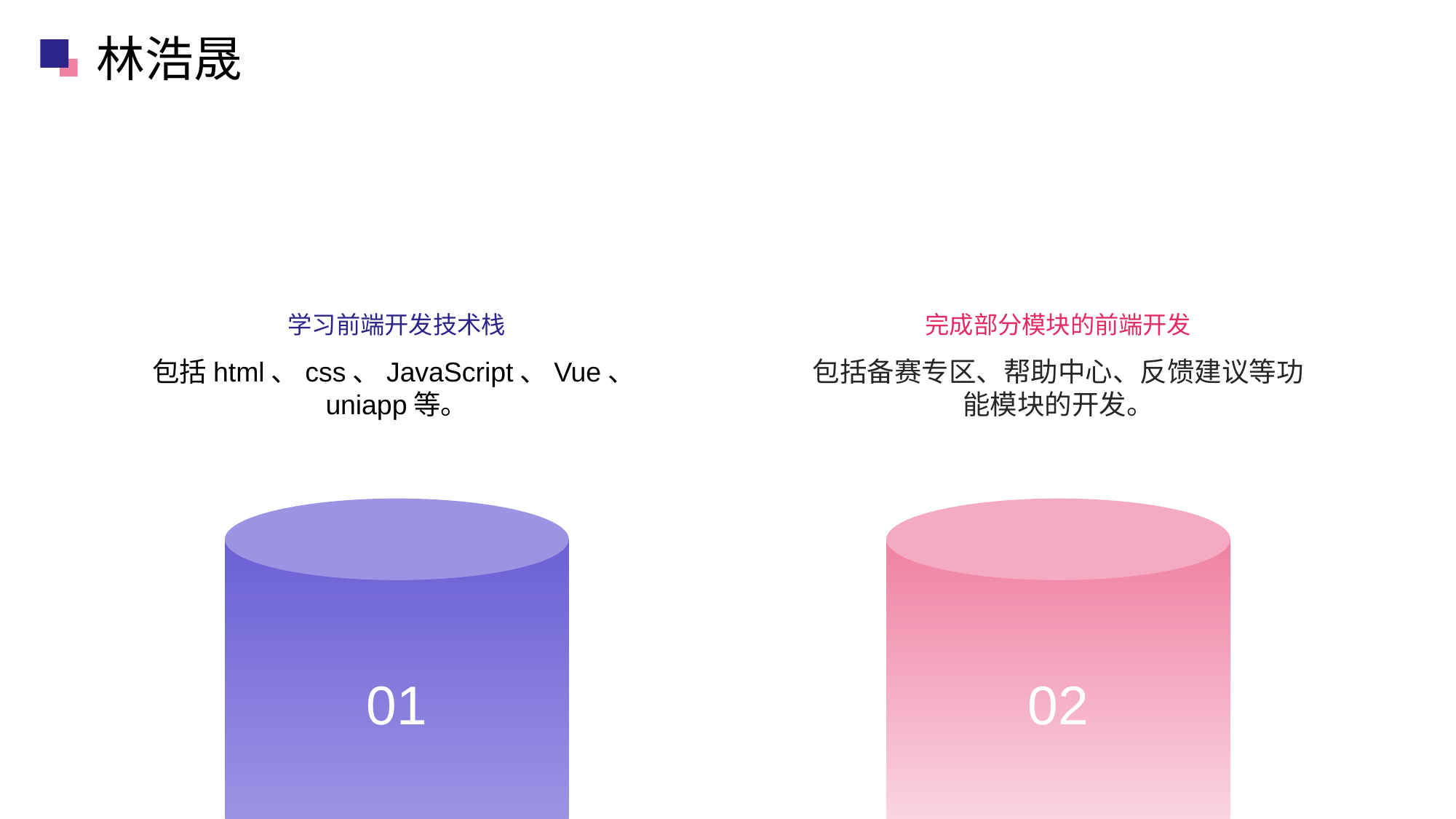

林浩晟

学习前端开发技术栈
完成部分模块的前端开发
包括html、css、JavaScript、Vue、uniapp等。
包括备赛专区、帮助中心、反馈建议等功能模块的开发。

01
02